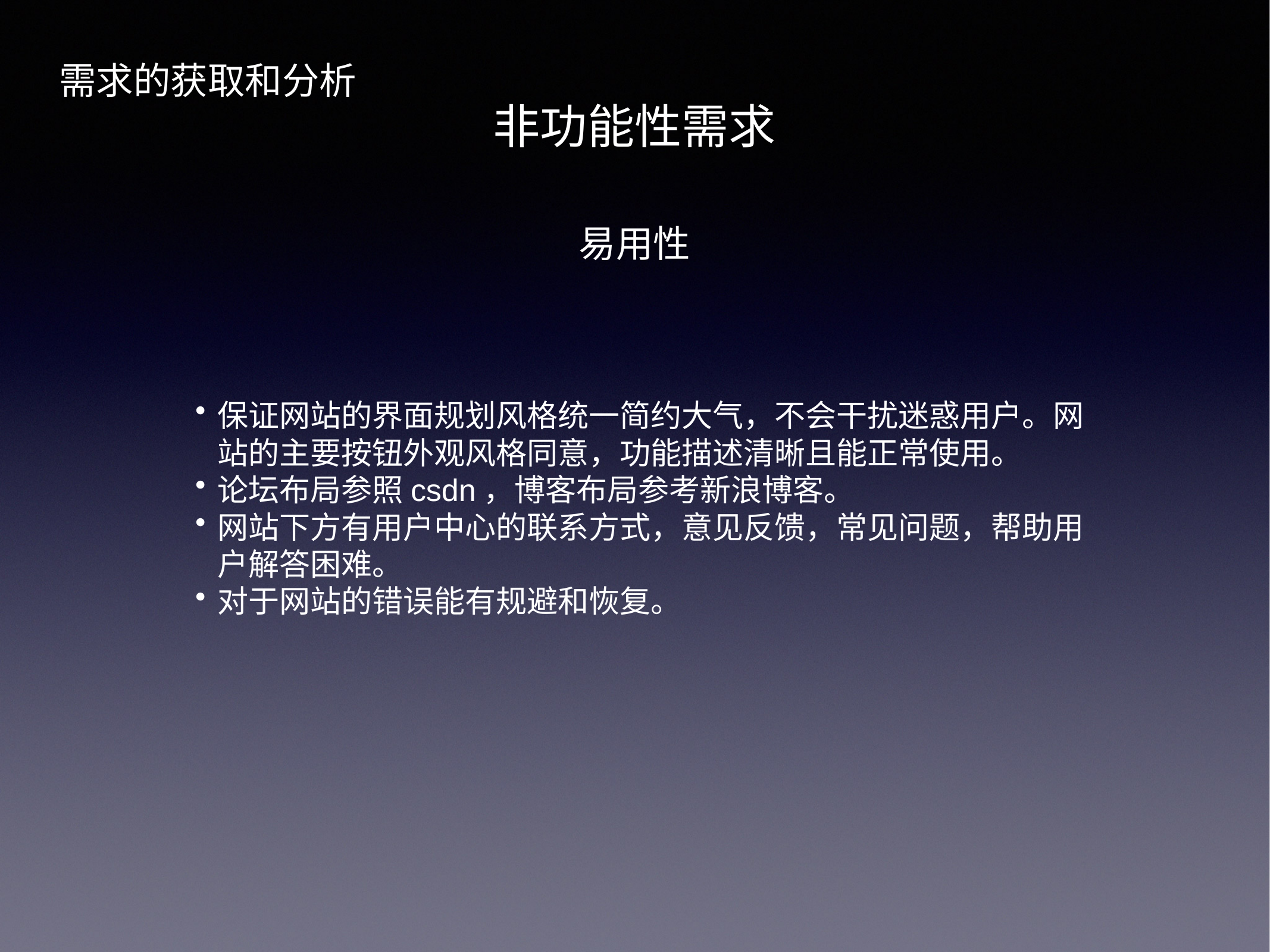

需求的获取和分析
非功能性需求
易用性
保证网站的界面规划风格统一简约大气，不会干扰迷惑用户。网站的主要按钮外观风格同意，功能描述清晰且能正常使用。
论坛布局参照csdn，博客布局参考新浪博客。
网站下方有用户中心的联系方式，意见反馈，常见问题，帮助用户解答困难。
对于网站的错误能有规避和恢复。